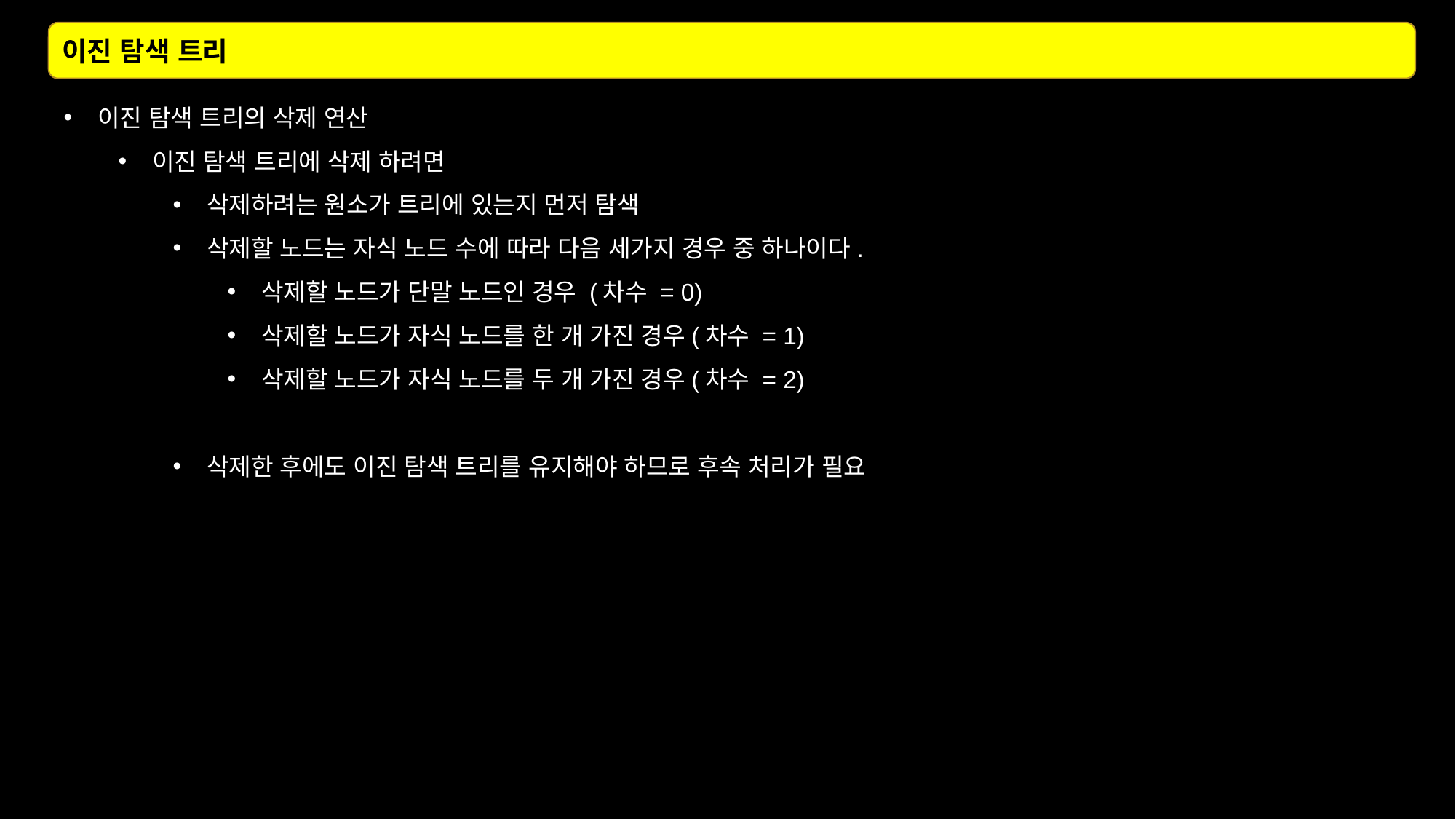

이진 탐색 트리
이진 탐색 트리의 삭제 연산
이진 탐색 트리에 삭제 하려면
삭제하려는 원소가 트리에 있는지 먼저 탐색
삭제할 노드는 자식 노드 수에 따라 다음 세가지 경우 중 하나이다.
삭제할 노드가 단말 노드인 경우 (차수 = 0)
삭제할 노드가 자식 노드를 한 개 가진 경우(차수 = 1)
삭제할 노드가 자식 노드를 두 개 가진 경우(차수 = 2)

삭제한 후에도 이진 탐색 트리를 유지해야 하므로 후속 처리가 필요